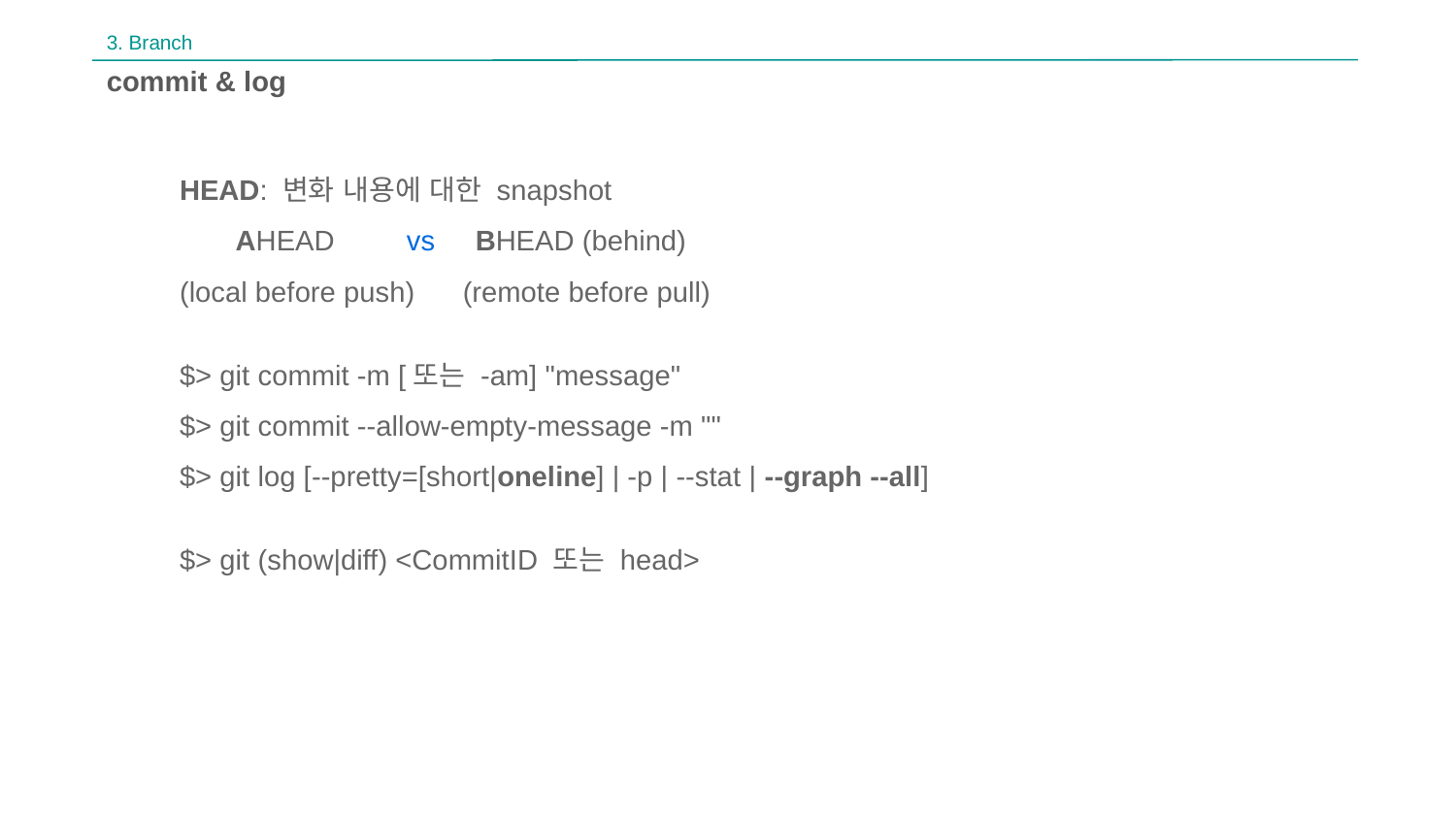

3. Branch
commit & log

HEAD: 변화 내용에 대한 snapshot
       AHEAD         vs     BHEAD (behind)
(local before push)      (remote before pull)
$> git commit -m [또는 -am] "message"
$> git commit --allow-empty-message -m ""
$> git log [--pretty=[short|oneline] | -p | --stat | --graph --all]
$> git (show|diff) <CommitID 또는 head>